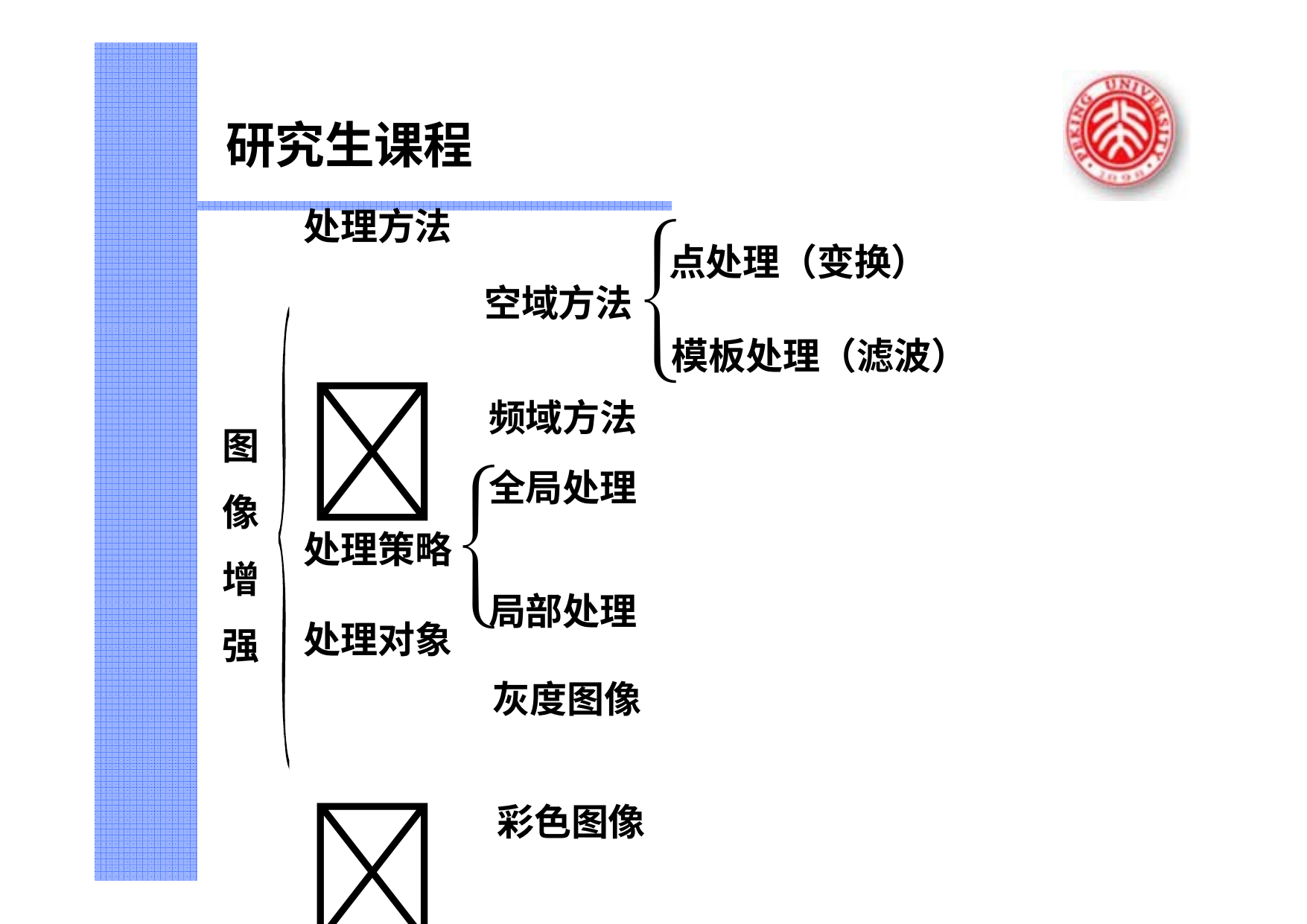

# 研究生课程
{
处理方法 {
点处理（变换）
空域方法

模板处理（滤波）
频域方法 全局处理
图 像 增 强
{
处理策略
局部处理
处理对象{
灰度图像
彩色图像